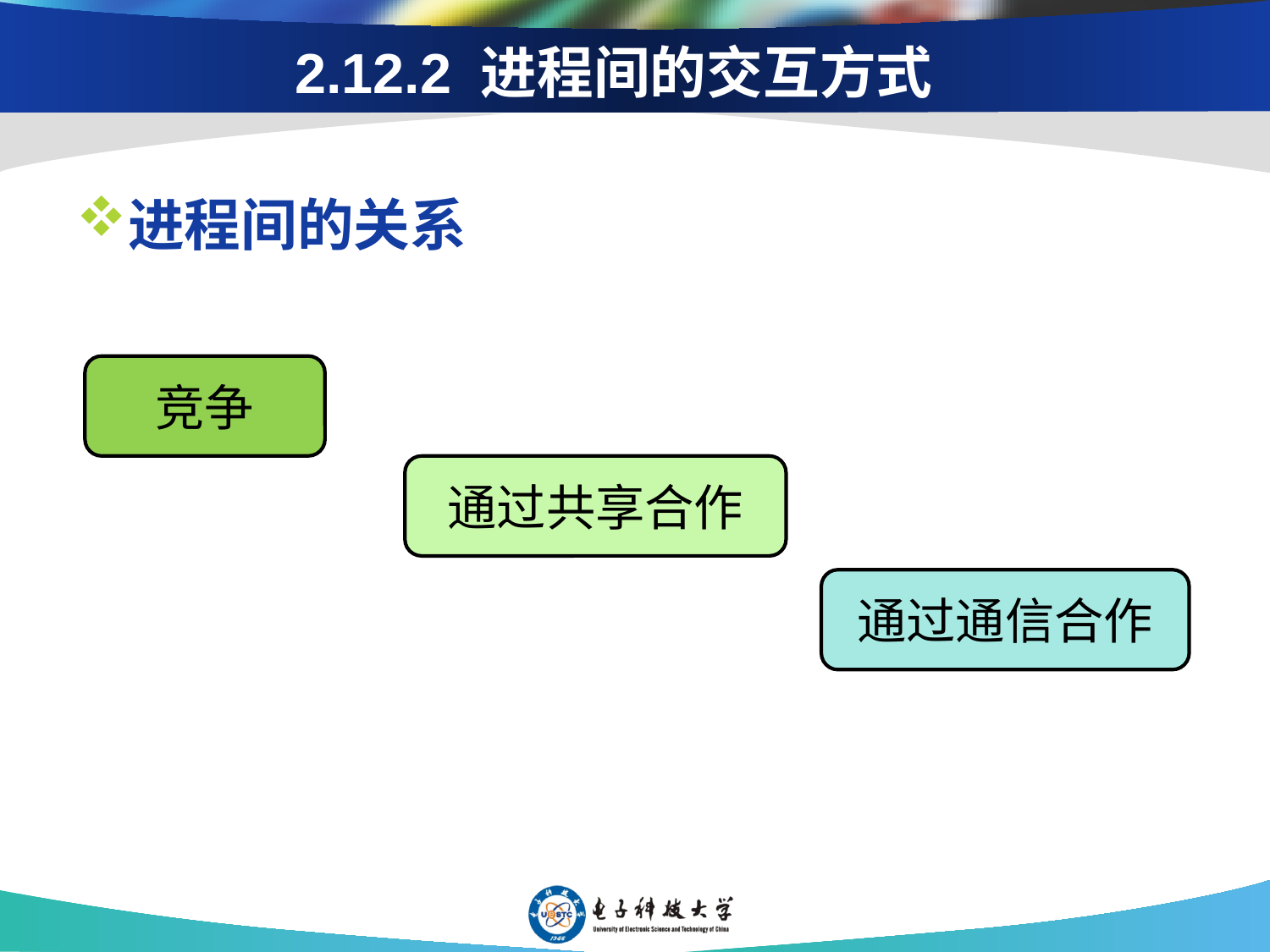

# 2.12.2 进程间的交互方式
进程间的关系

竞争
通过共享合作
通过通信合作